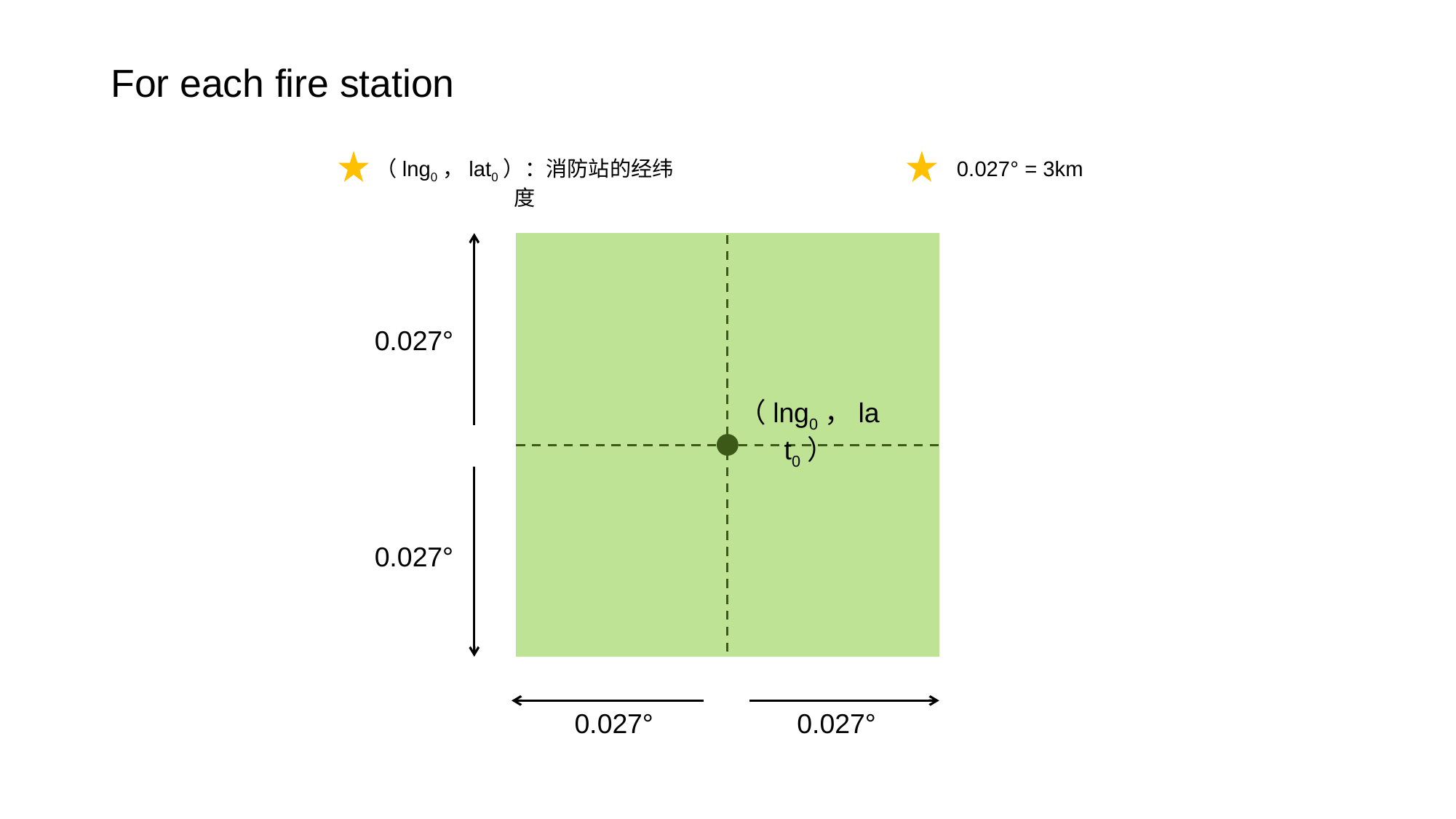

# For each fire station
（lng0，lat0）：消防站的经纬度
0.027° = 3km

0.027°
（lng0，lat0）

0.027°
0.027°
0.027°